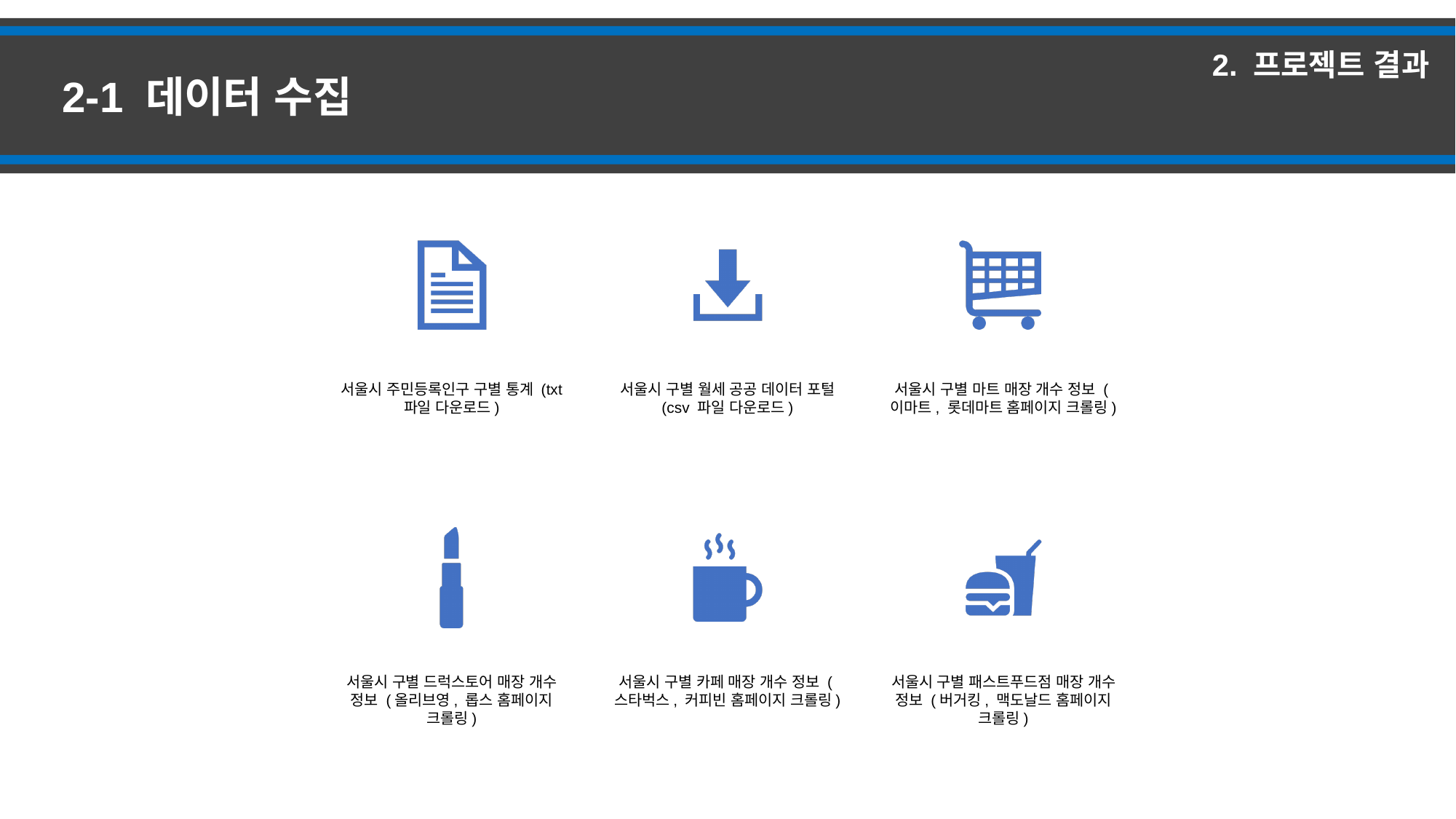

2. 프로젝트 결과
2-1 데이터 수집
서울시 주민등록인구 구별 통계 (txt 파일 다운로드)
서울시 구별 월세 공공 데이터 포털 (csv 파일 다운로드)
서울시 구별 마트 매장 개수 정보 (이마트, 롯데마트 홈페이지 크롤링)
서울시 구별 드럭스토어 매장 개수 정보 (올리브영, 롭스 홈페이지 크롤링)
서울시 구별 카페 매장 개수 정보 (스타벅스, 커피빈 홈페이지 크롤링)
서울시 구별 패스트푸드점 매장 개수 정보 (버거킹, 맥도날드 홈페이지 크롤링)